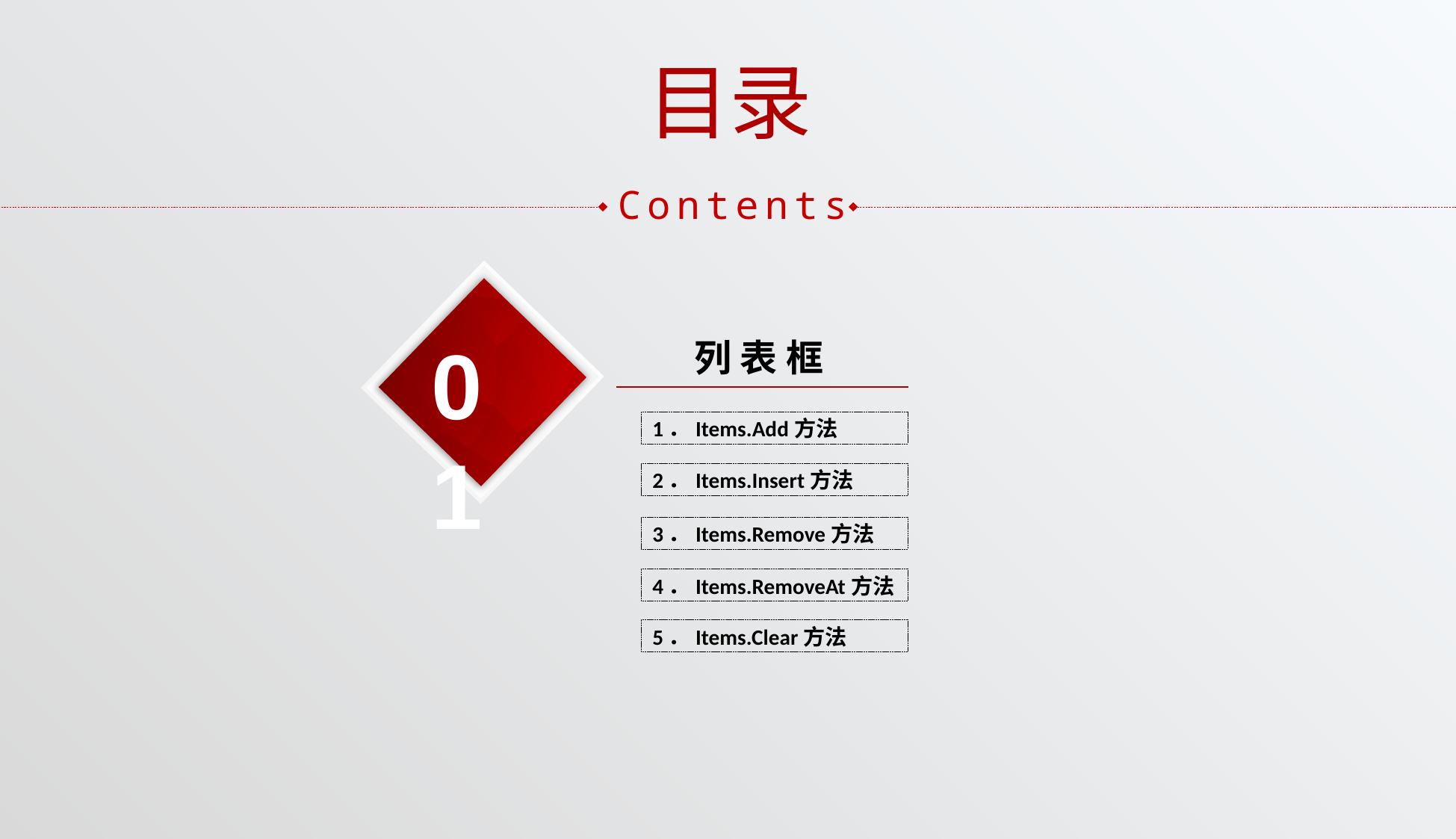

目录
Contents

01
列 表 框
1．Items.Add方法
2．Items.Insert方法
3．Items.Remove方法
4．Items.RemoveAt方法
5．Items.Clear方法